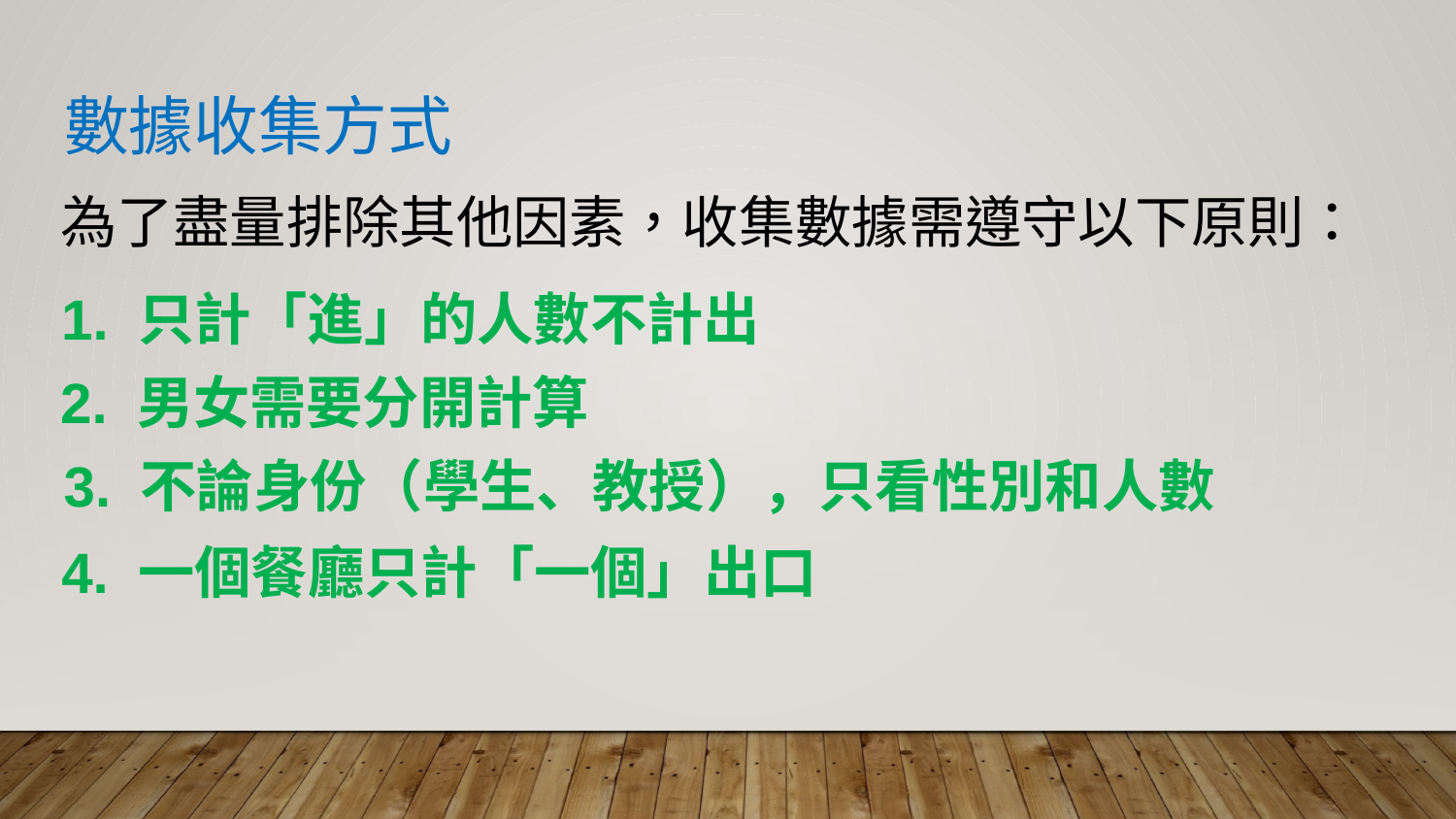

# 數據收集方式
為了盡量排除其他因素，收集數據需遵守以下原則：
1. 只計「進」的人數不計出
2. 男女需要分開計算
3. 不論身份（學生、教授），只看性別和人數
4. 一個餐廳只計「一個」出口